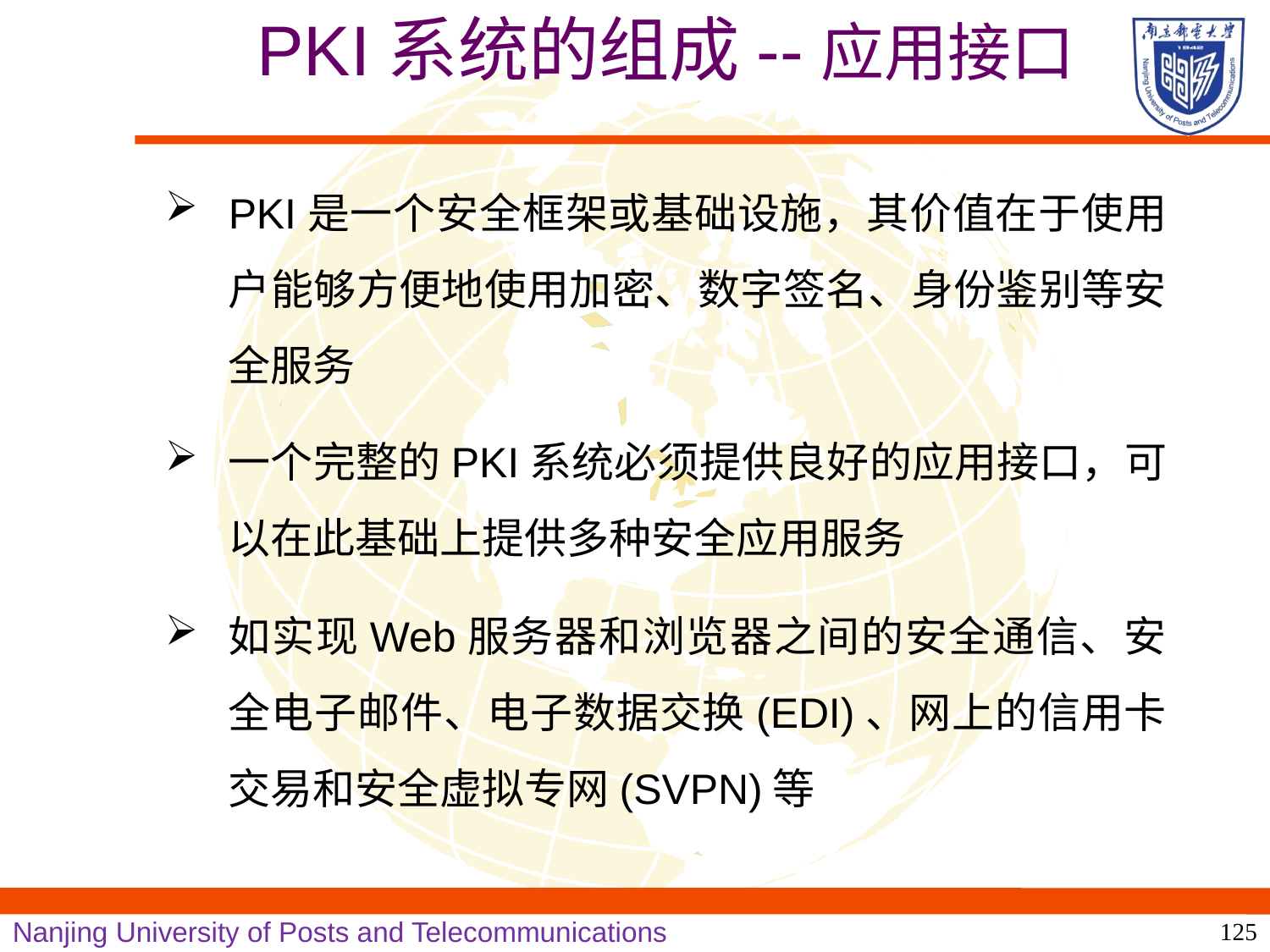

PKI系统的组成--应用接口
PKI是一个安全框架或基础设施，其价值在于使用户能够方便地使用加密、数字签名、身份鉴别等安全服务
一个完整的PKI系统必须提供良好的应用接口，可以在此基础上提供多种安全应用服务
如实现Web服务器和浏览器之间的安全通信、安全电子邮件、电子数据交换(EDI)、网上的信用卡交易和安全虚拟专网(SVPN)等
125